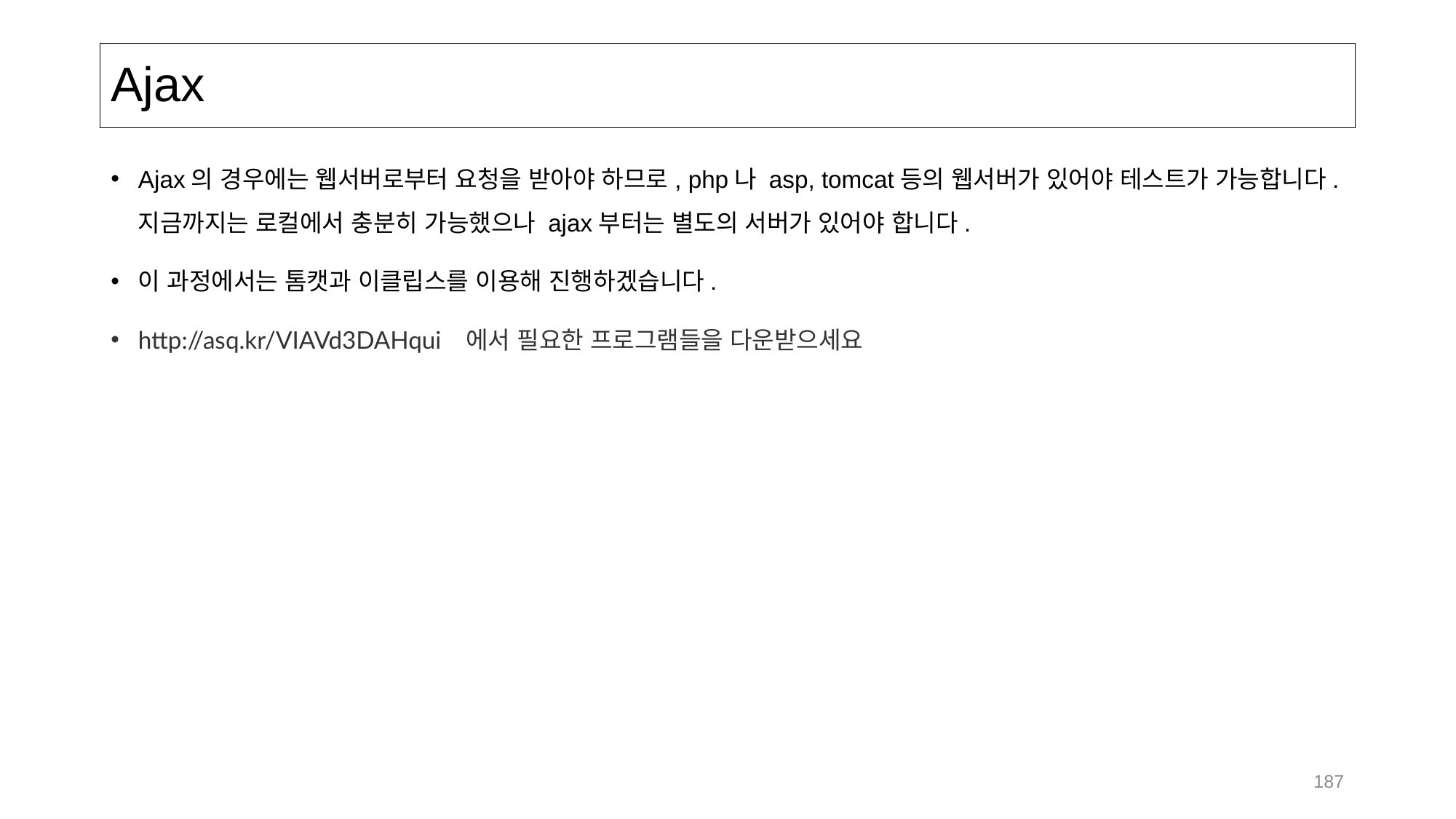

# Ajax
Ajax의 경우에는 웹서버로부터 요청을 받아야 하므로, php나 asp, tomcat등의 웹서버가 있어야 테스트가 가능합니다. 지금까지는 로컬에서 충분히 가능했으나 ajax부터는 별도의 서버가 있어야 합니다.
이 과정에서는 톰캣과 이클립스를 이용해 진행하겠습니다.
http://asq.kr/VIAVd3DAHqui   에서 필요한 프로그램들을 다운받으세요

187